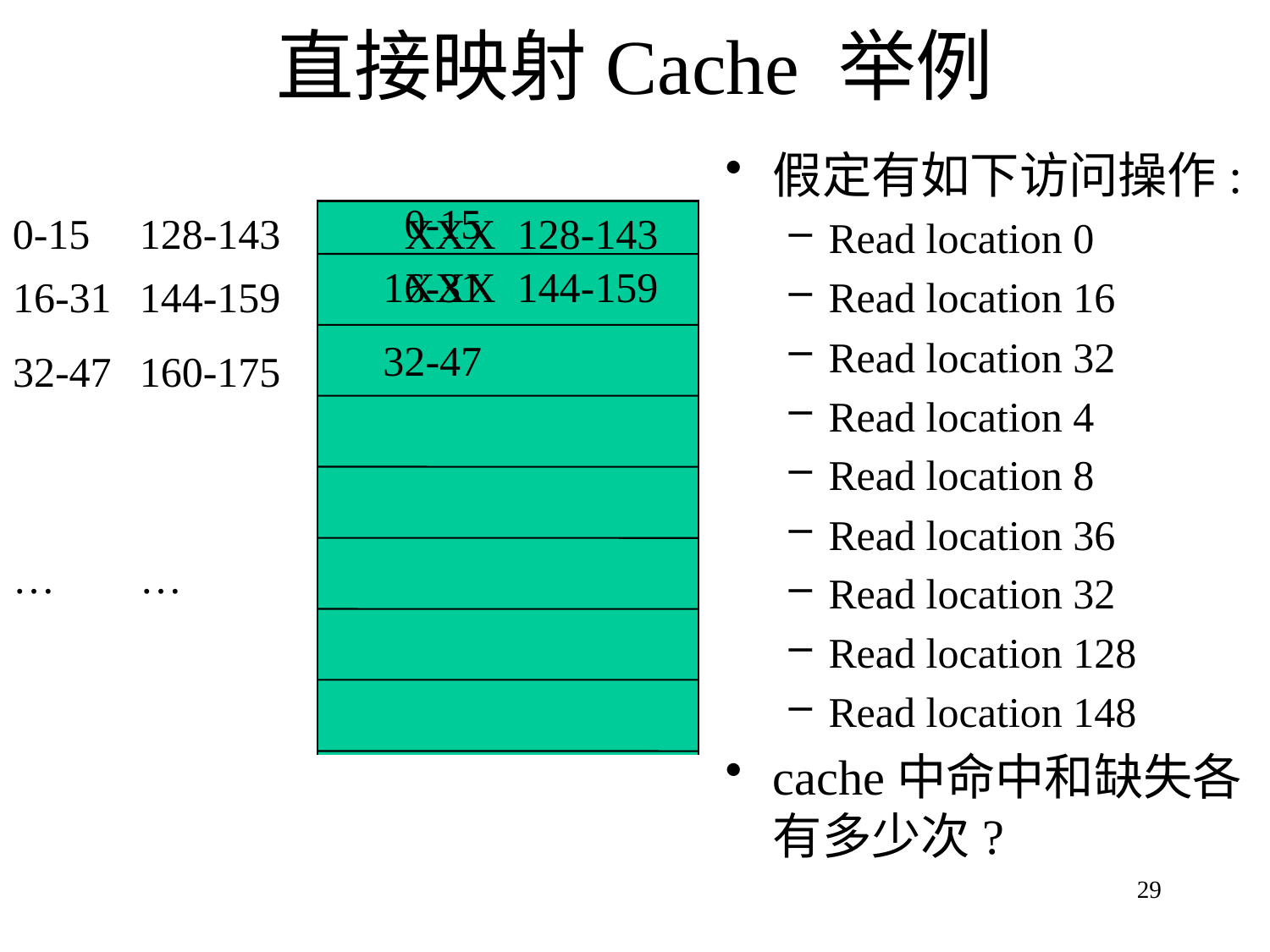

# 直接映射Cache 举例
假定有如下访问操作:
Read location 0
Read location 16
Read location 32
Read location 4
Read location 8
Read location 36
Read location 32
Read location 128
Read location 148
cache中命中和缺失各有多少次?
0-15
0-15
16-31
32-47
…
128-143
144-159
160-175
…

XXX  128-143
16-31
XXX  144-159
32-47

29